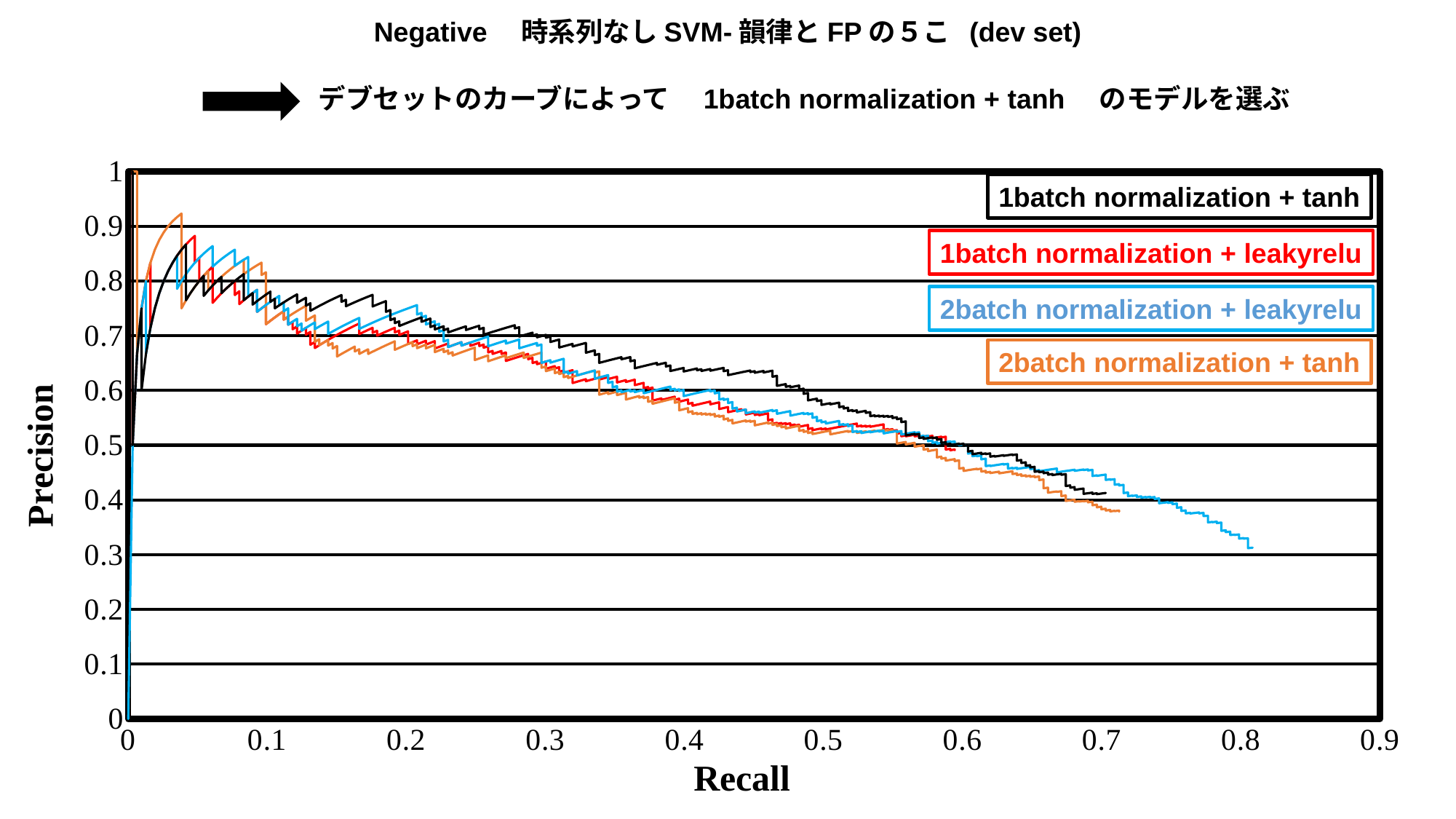

Negative　時系列なしSVM-韻律とFPの５こ  (dev set)
デブセットのカーブによって　1batch normalization + tanh　のモデルを選ぶ

### Chart

| Category |  |  |  |  |
|---|---|---|---|---|
1batch normalization + tanh
1batch normalization + leakyrelu
2batch normalization + leakyrelu
2batch normalization + tanh